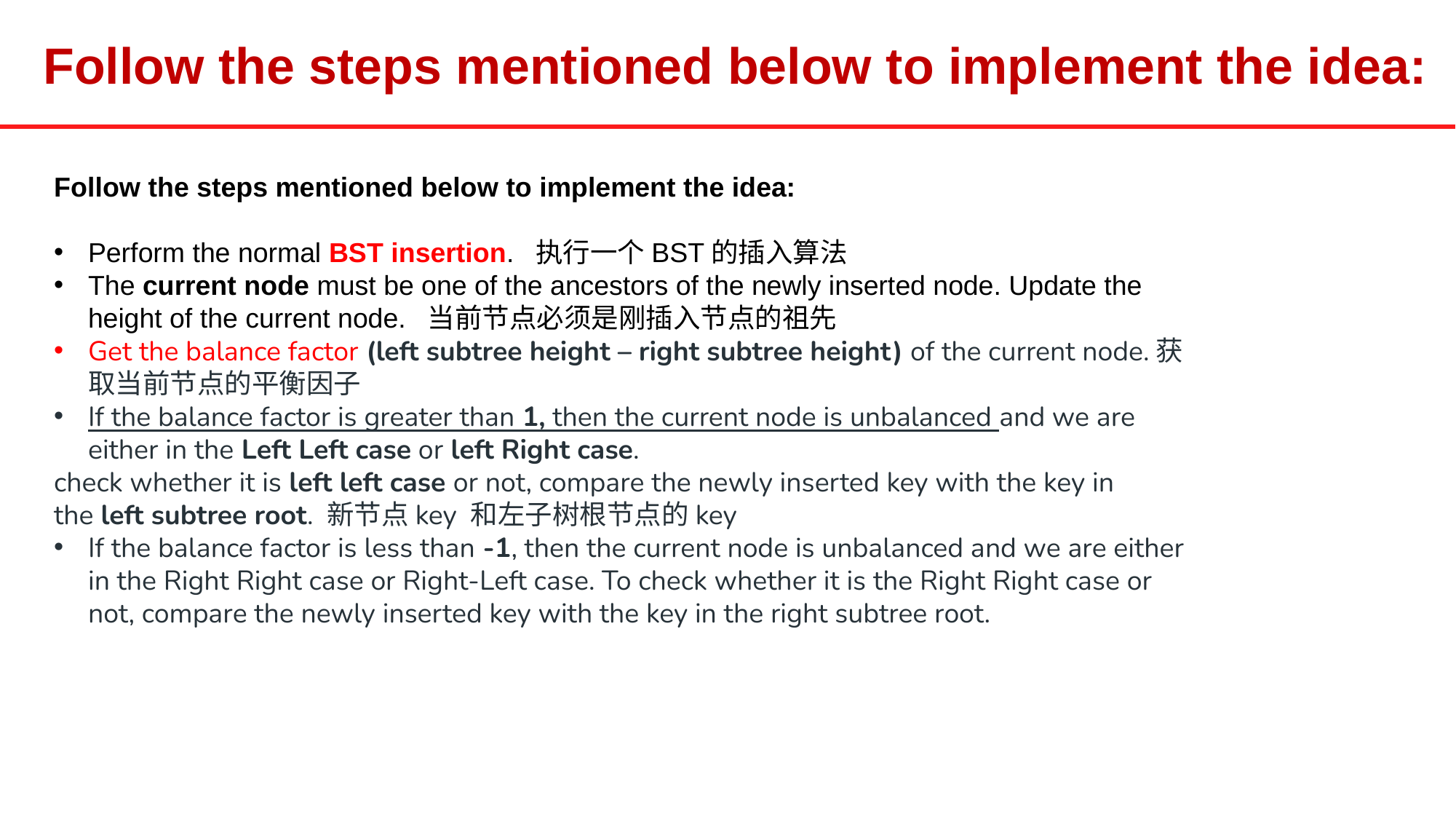

# Follow the steps mentioned below to implement the idea:
Follow the steps mentioned below to implement the idea:

Perform the normal BST insertion.  执行一个BST的插入算法
The current node must be one of the ancestors of the newly inserted node. Update the height of the current node.  当前节点必须是刚插入节点的祖先
Get the balance factor (left subtree height – right subtree height) of the current node.获取当前节点的平衡因子
If the balance factor is greater than 1, then the current node is unbalanced and we are either in the Left Left case or left Right case.
check whether it is left left case or not, compare the newly inserted key with the key in the left subtree root. 新节点key 和左子树根节点的key
If the balance factor is less than -1, then the current node is unbalanced and we are either in the Right Right case or Right-Left case. To check whether it is the Right Right case or not, compare the newly inserted key with the key in the right subtree root.